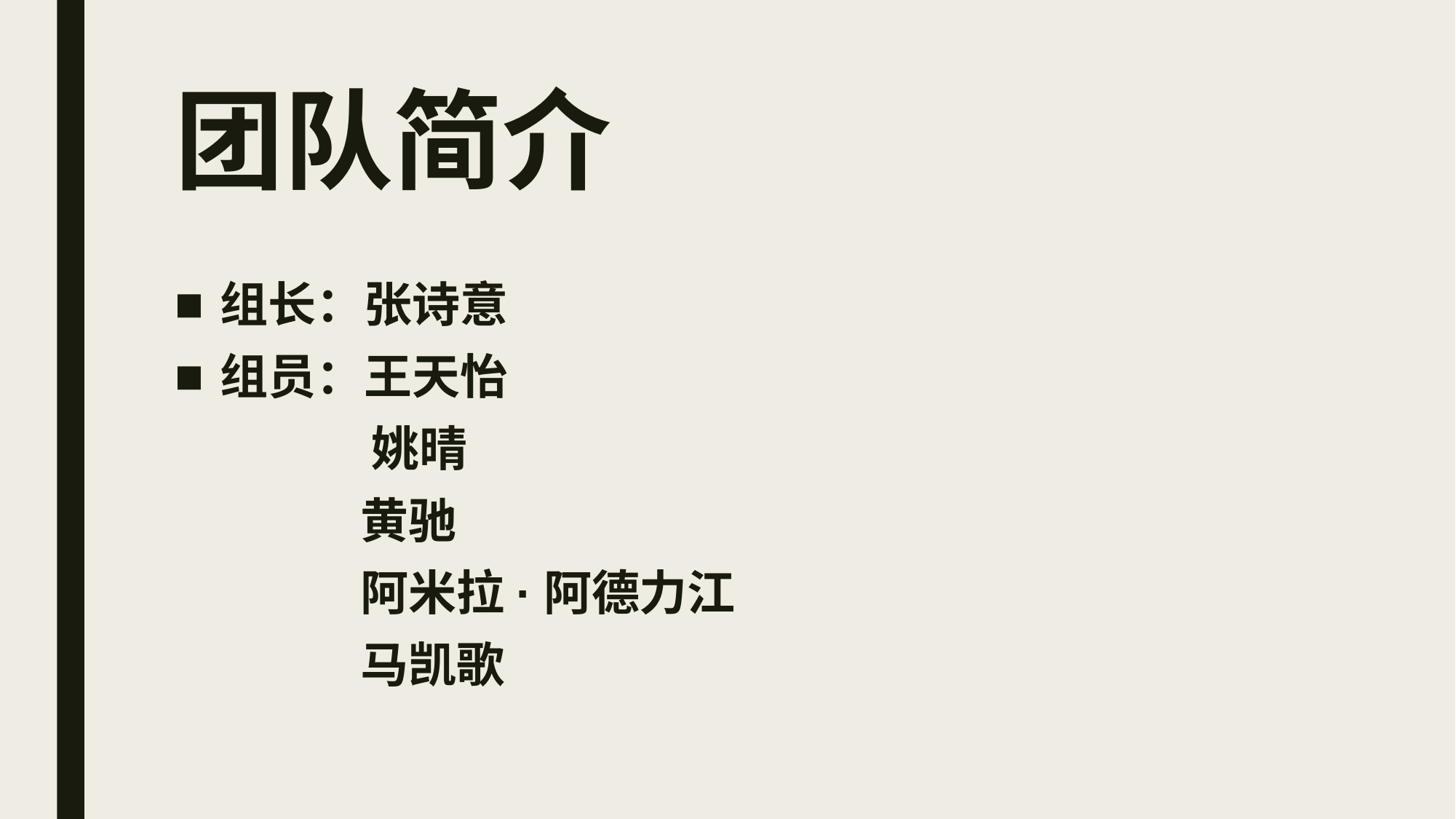

# 团队简介
组长：张诗意
组员：王天怡
                 姚晴
                黄驰
                阿米拉·阿德力江
                马凯歌